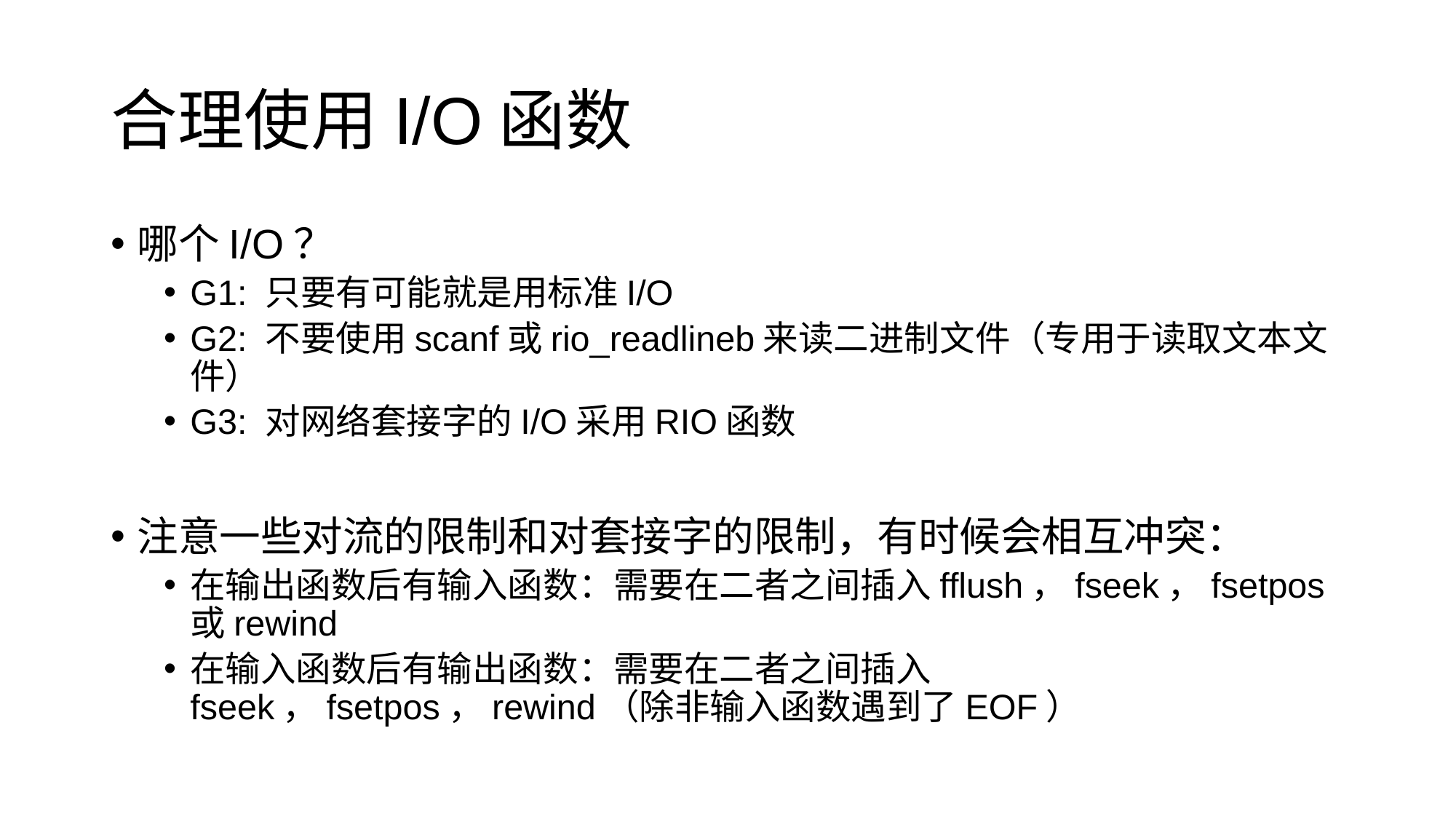

# 合理使用I/O函数
哪个I/O？
G1: 只要有可能就是用标准I/O
G2: 不要使用scanf或rio_readlineb来读二进制文件（专用于读取文本文件）
G3: 对网络套接字的I/O采用RIO函数

注意一些对流的限制和对套接字的限制，有时候会相互冲突：
在输出函数后有输入函数：需要在二者之间插入fflush，fseek，fsetpos或rewind
在输入函数后有输出函数：需要在二者之间插入fseek，fsetpos，rewind（除非输入函数遇到了EOF）